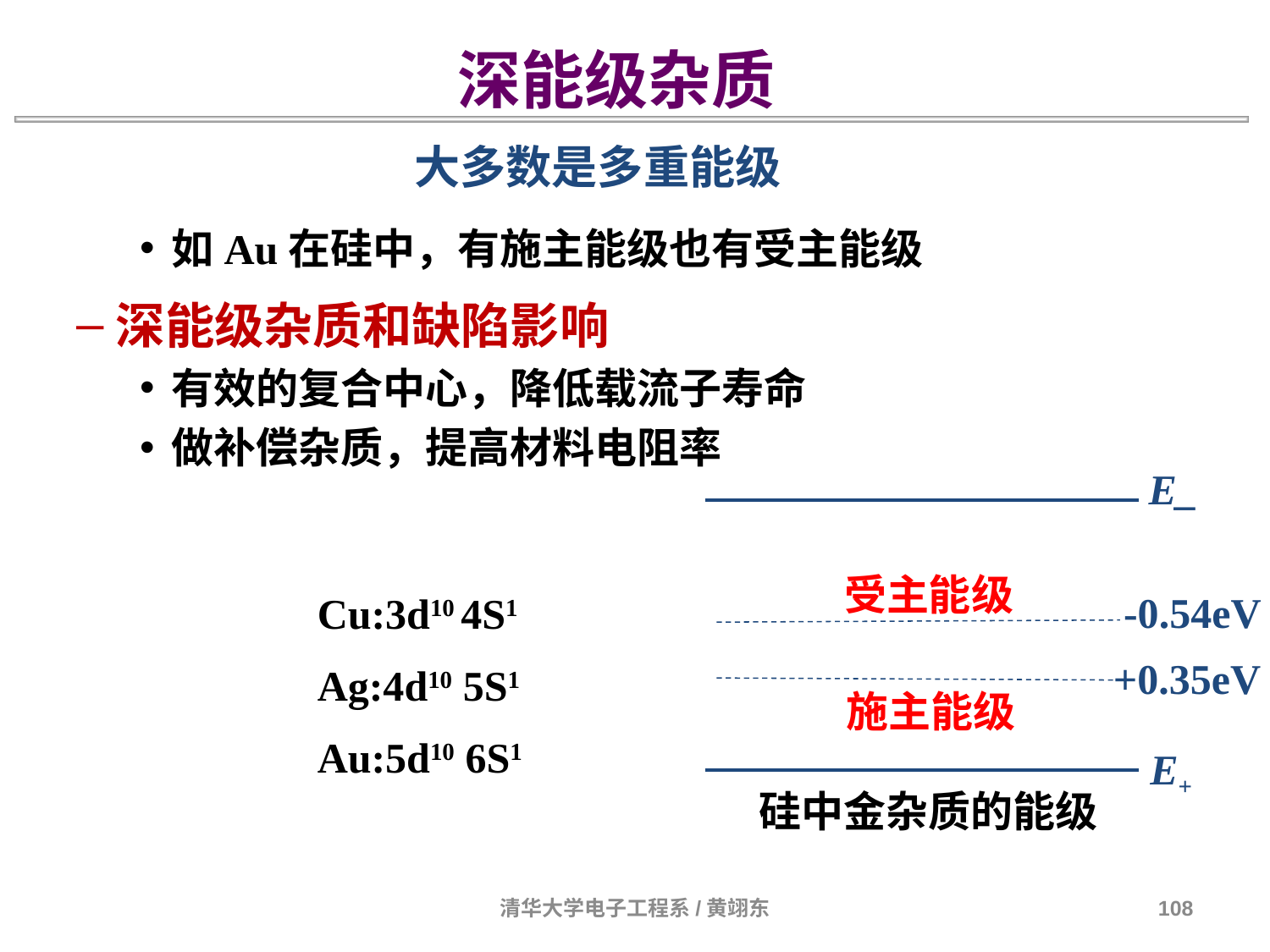

深能级杂质

大多数是多重能级

如Au在硅中，有施主能级也有受主能级
深能级杂质和缺陷影响
有效的复合中心，降低载流子寿命
做补偿杂质，提高材料电阻率
E_
受主能级
-0.54eV
+0.35eV
施主能级
E+
Cu:3d10 4S1
Ag:4d10 5S1
Au:5d10 6S1
硅中金杂质的能级
清华大学电子工程系/黄翊东
108